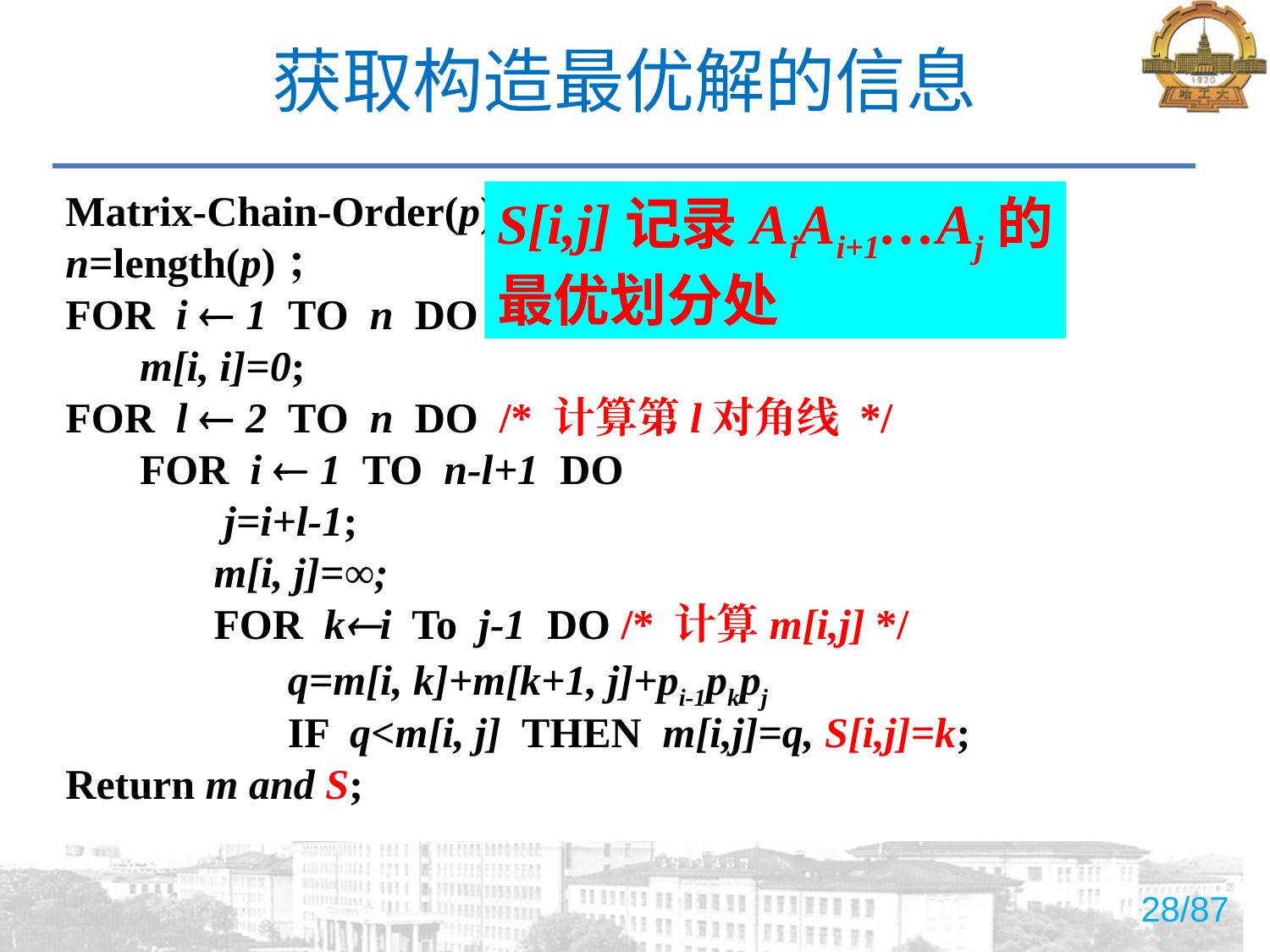

# 获取构造最优解的信息
S[i,j]记录AiAi+1…Aj的
最优划分处
Matrix-Chain-Order(p)
n=length(p)；
FOR  i ← 1  TO  n  DO
       m[i, i]=0;
FOR  l ← 2  TO  n  DO  /* 计算第l对角线 */
       FOR  i ← 1  TO  n-l+1  DO
               j=i+l-1;
              m[i, j]=∞;
              FOR  k←i  To  j-1  DO /* 计算m[i,j] */
                     q=m[i, k]+m[k+1, j]+pi-1pkpj
                     IF  q<m[i, j]  THEN  m[i,j]=q, S[i,j]=k;
Return m and S;